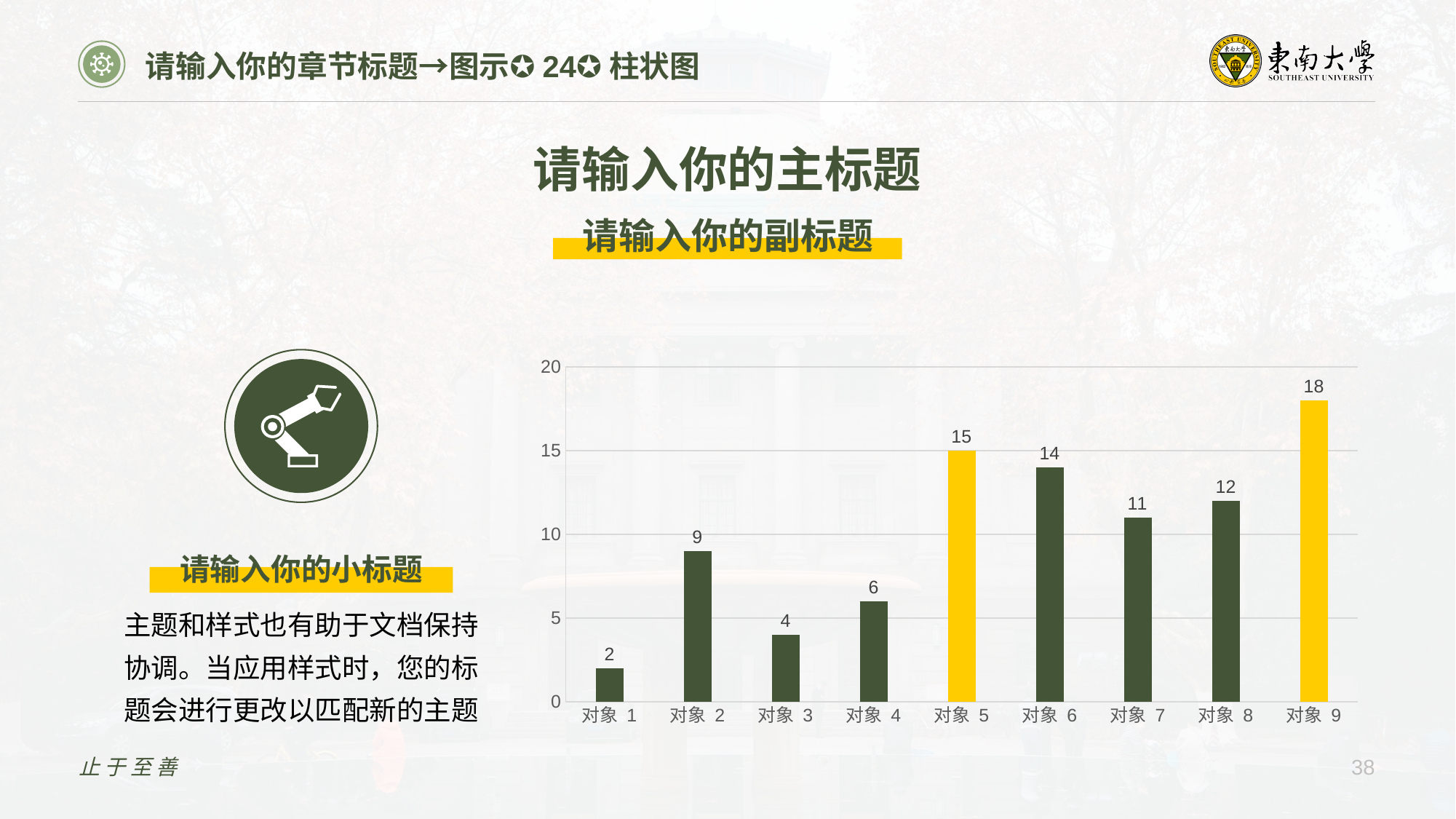

请输入你的章节标题→图示✪24✪柱状图
请输入你的主标题
请输入你的副标题

### Chart

| Category | 系列 1 |
|---|---|
| 对象 1 | 2.0 |
| 对象 2 | 9.0 |
| 对象 3 | 4.0 |
| 对象 4 | 6.0 |
| 对象 5 | 15.0 |
| 对象 6 | 14.0 |
| 对象 7 | 11.0 |
| 对象 8 | 12.0 |
| 对象 9 | 18.0 |
请输入你的小标题

主题和样式也有助于文档保持协调。当应用样式时，您的标题会进行更改以匹配新的主题
止于至善
38